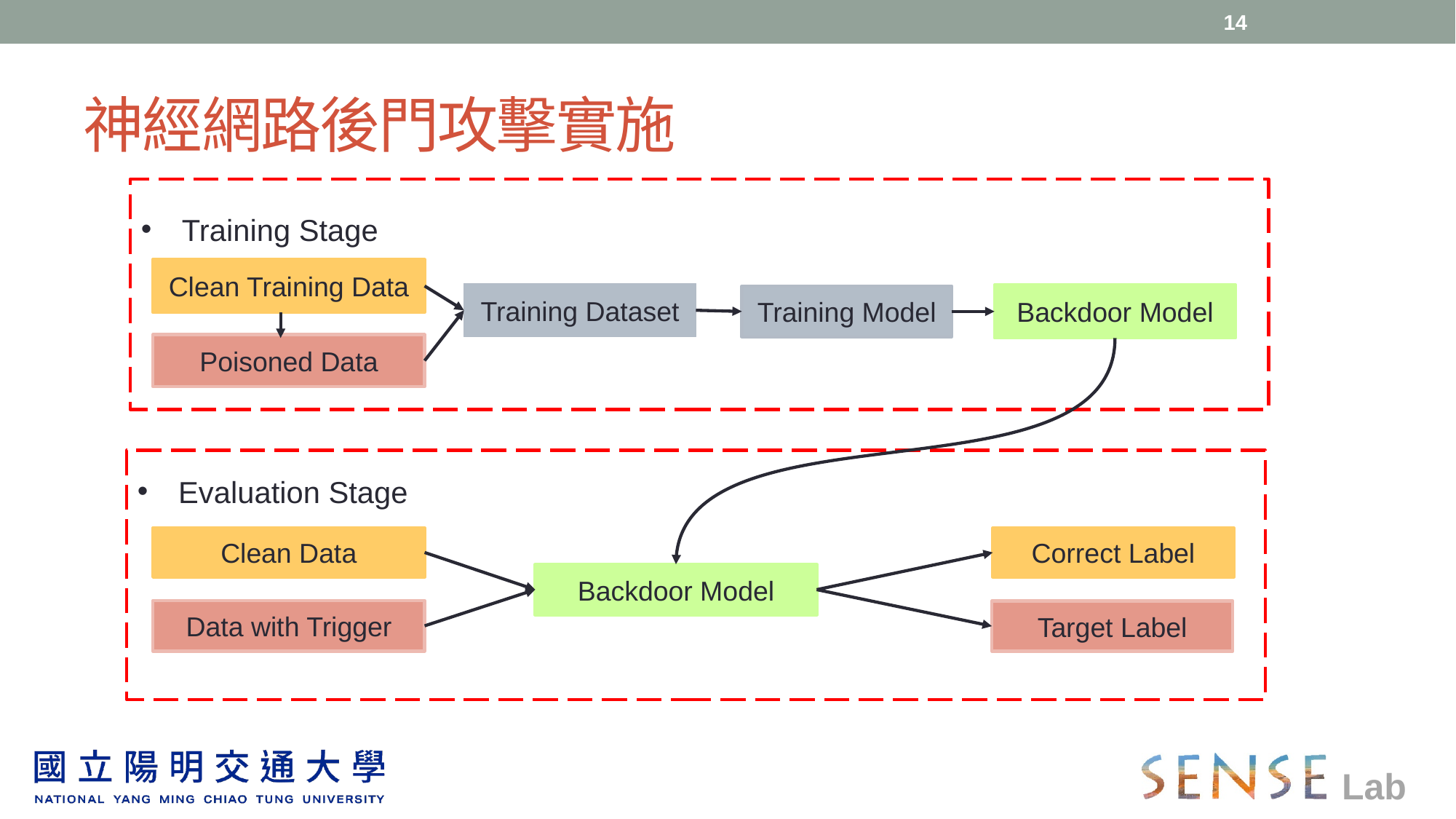

14
# 神經網路後門攻擊實施
Training Stage

Clean Training Data
Training Dataset
Backdoor Model
Training Model
Poisoned Data
Evaluation Stage

Correct Label
Clean Data
Backdoor Model
Data with Trigger
Target Label